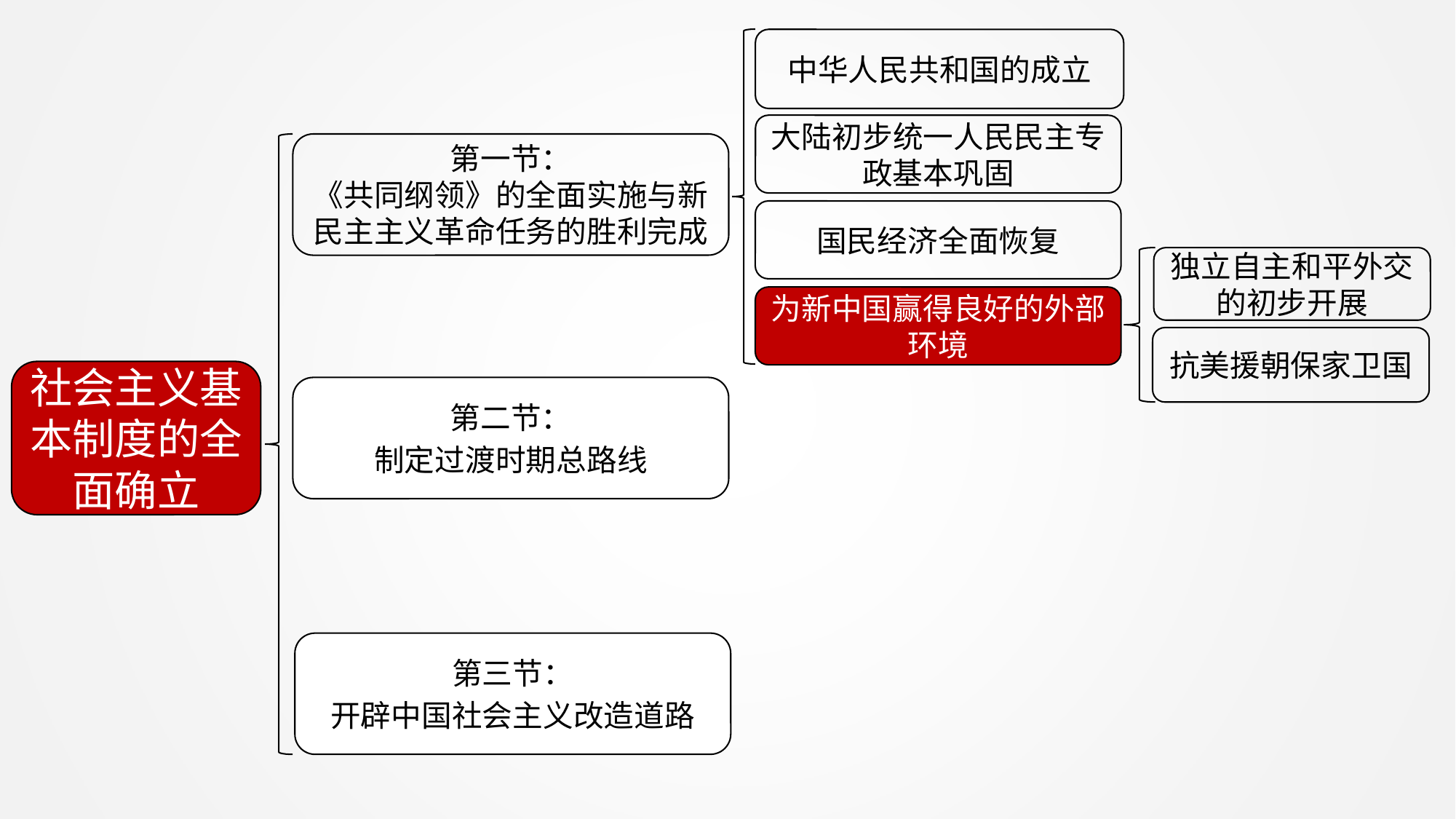

中华人民共和国的成立
大陆初步统一人民民主专政基本巩固

第一节：
《共同纲领》的全面实施与新民主主义革命任务的胜利完成
国民经济全面恢复

独立自主和平外交的初步开展
为新中国赢得良好的外部环境
抗美援朝保家卫国
社会主义基本制度的全面确立
第二节：
制定过渡时期总路线
第三节：
开辟中国社会主义改造道路